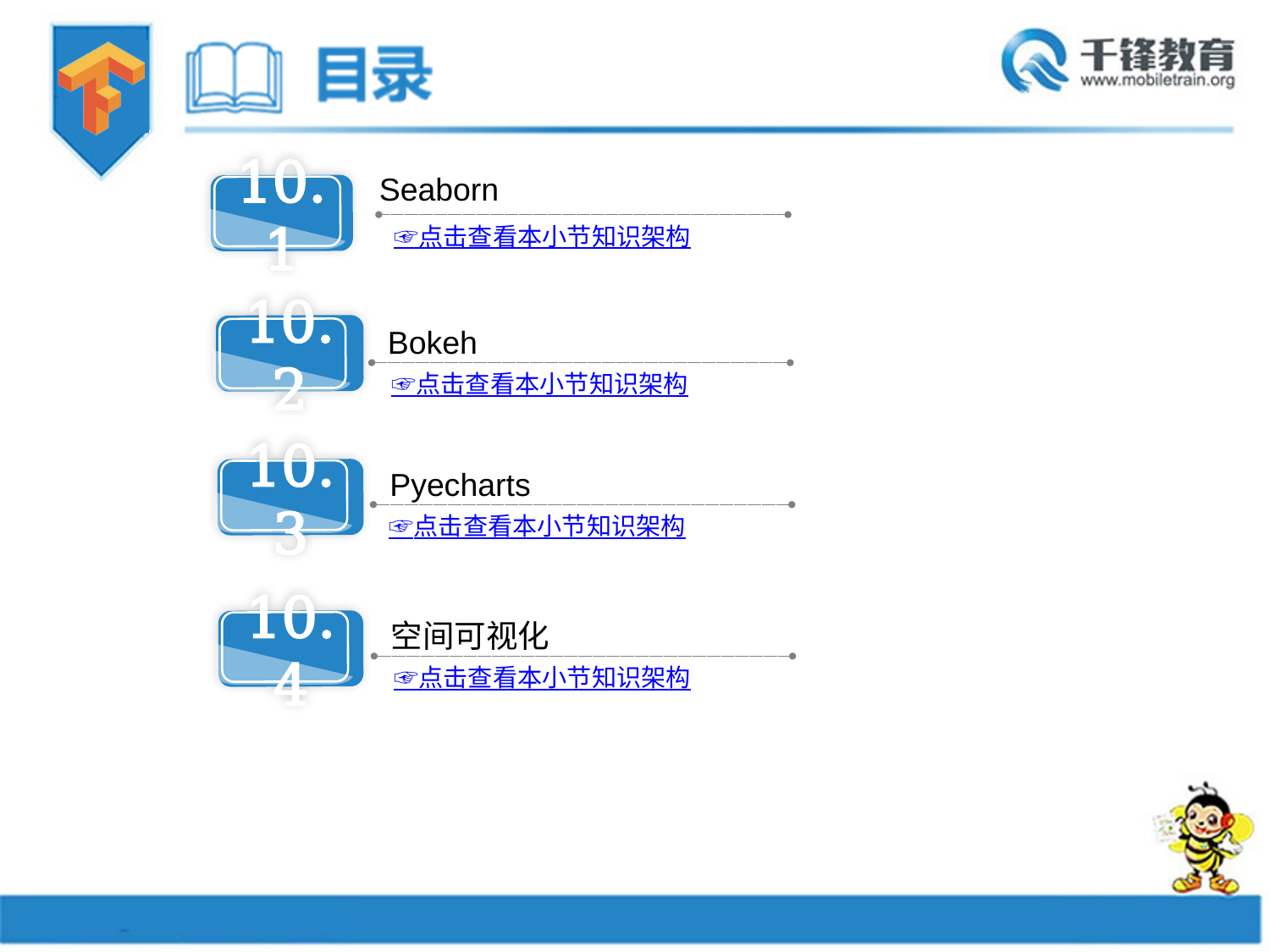

Seaborn
10.1

☞点击查看本小节知识架构
10.2

 Bokeh

☞点击查看本小节知识架构
 Pyecharts

10.3

☞点击查看本小节知识架构
 空间可视化

10.4

☞点击查看本小节知识架构